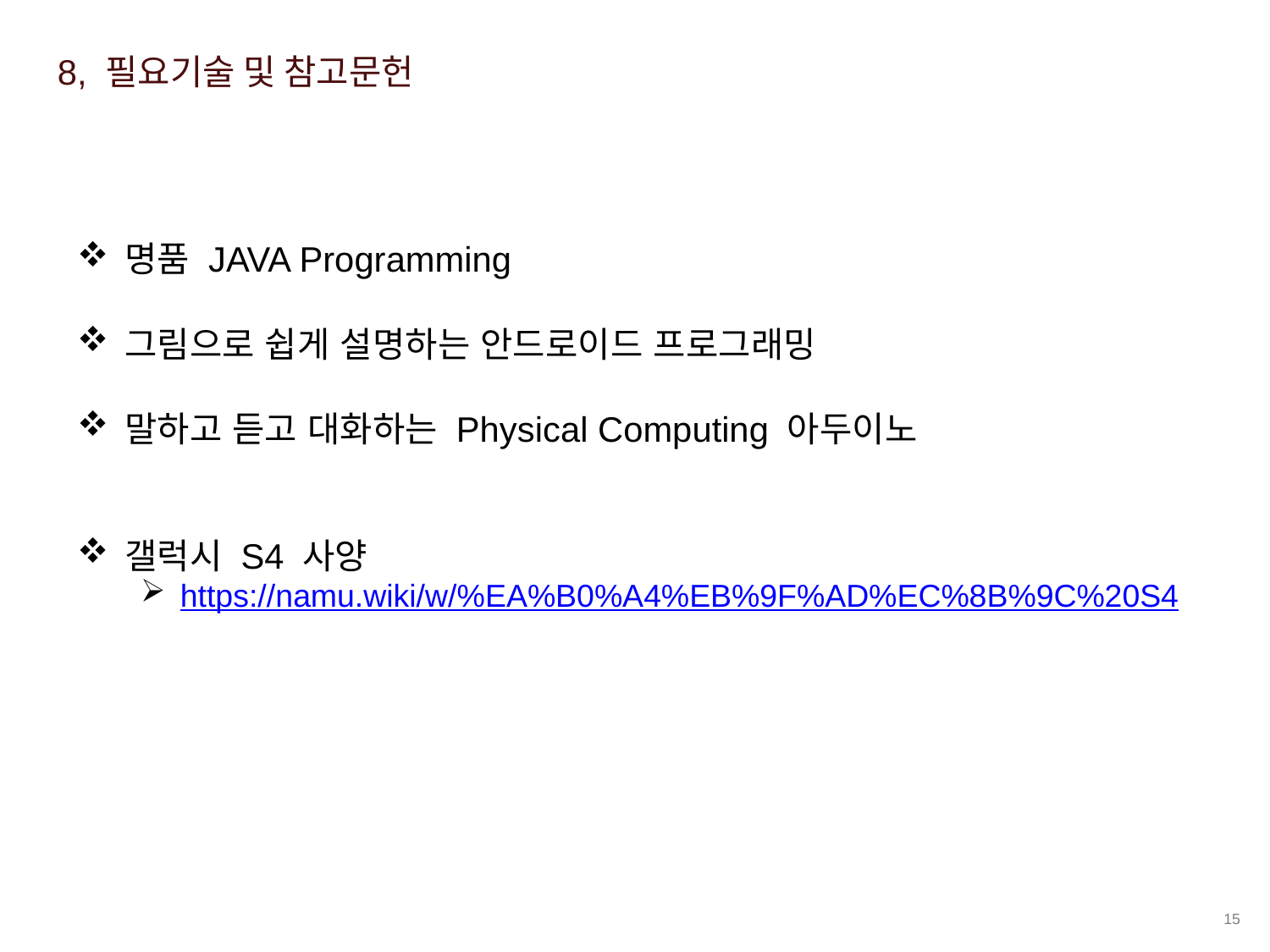

8, 필요기술 및 참고문헌

명품 JAVA Programming

그림으로 쉽게 설명하는 안드로이드 프로그래밍

말하고 듣고 대화하는 Physical Computing 아두이노

갤럭시 S4 사양
https://namu.wiki/w/%EA%B0%A4%EB%9F%AD%EC%8B%9C%20S4